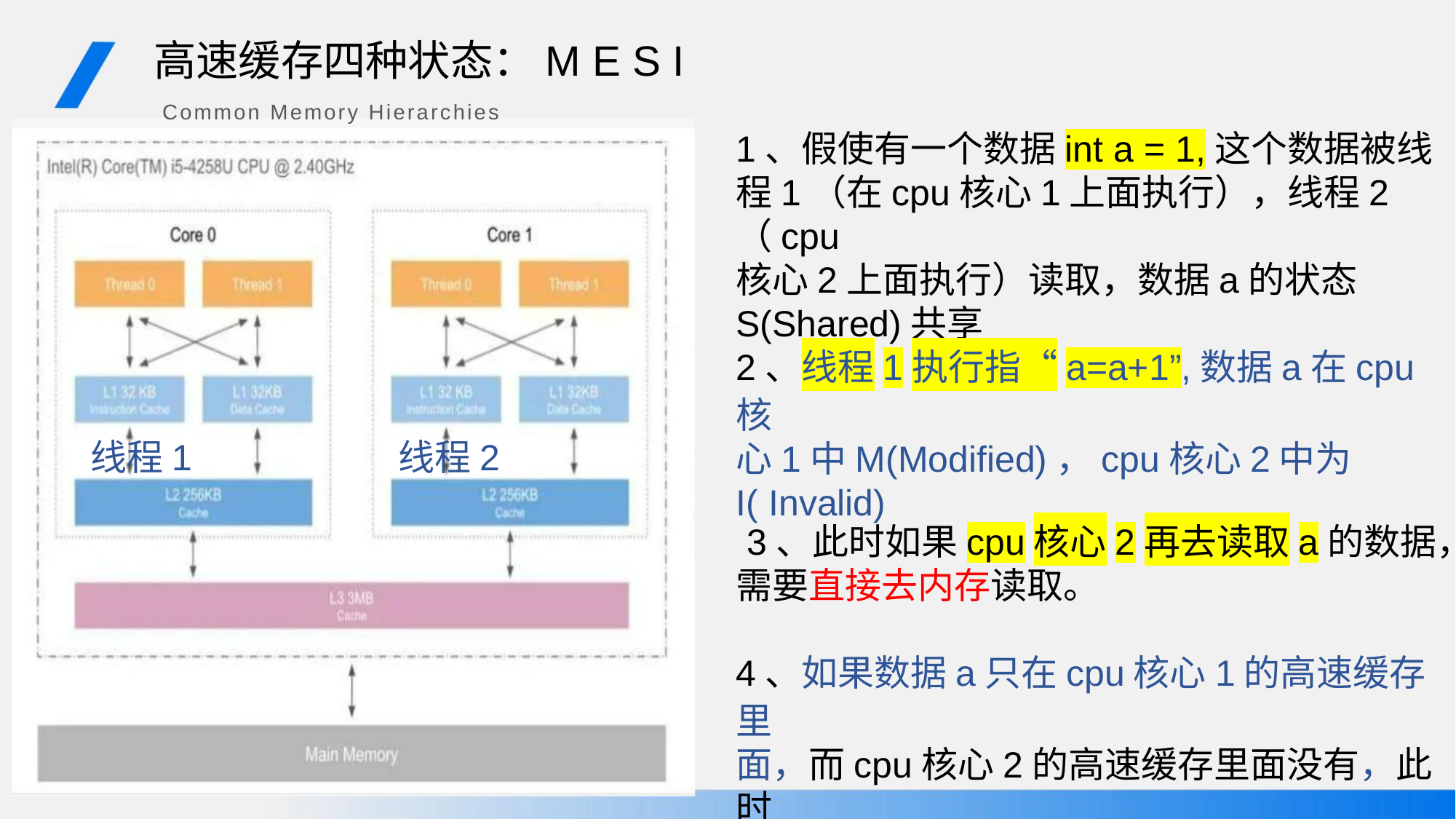

高速缓存四种状态：M E S I
Common Memory Hierarchies
1、假使有一个数据int a = 1,这个数据被线
程1（在cpu核心1上面执行），线程2（cpu
核心2上面执行）读取，数据a的状态
S(Shared)共享
2、线程1执行指“a=a+1”,数据a在cpu核
心1中M(Modified)，cpu核心2中为
I( Invalid)
线程1
线程2
3、此时如果cpu核心2再去读取a的数据，
需要直接去内存读取。
4、如果数据a只在cpu核心1的高速缓存里
面，而cpu核心2的高速缓存里面没有，此时
数据a在cpu核心1中是E(Exclusive)独占的。